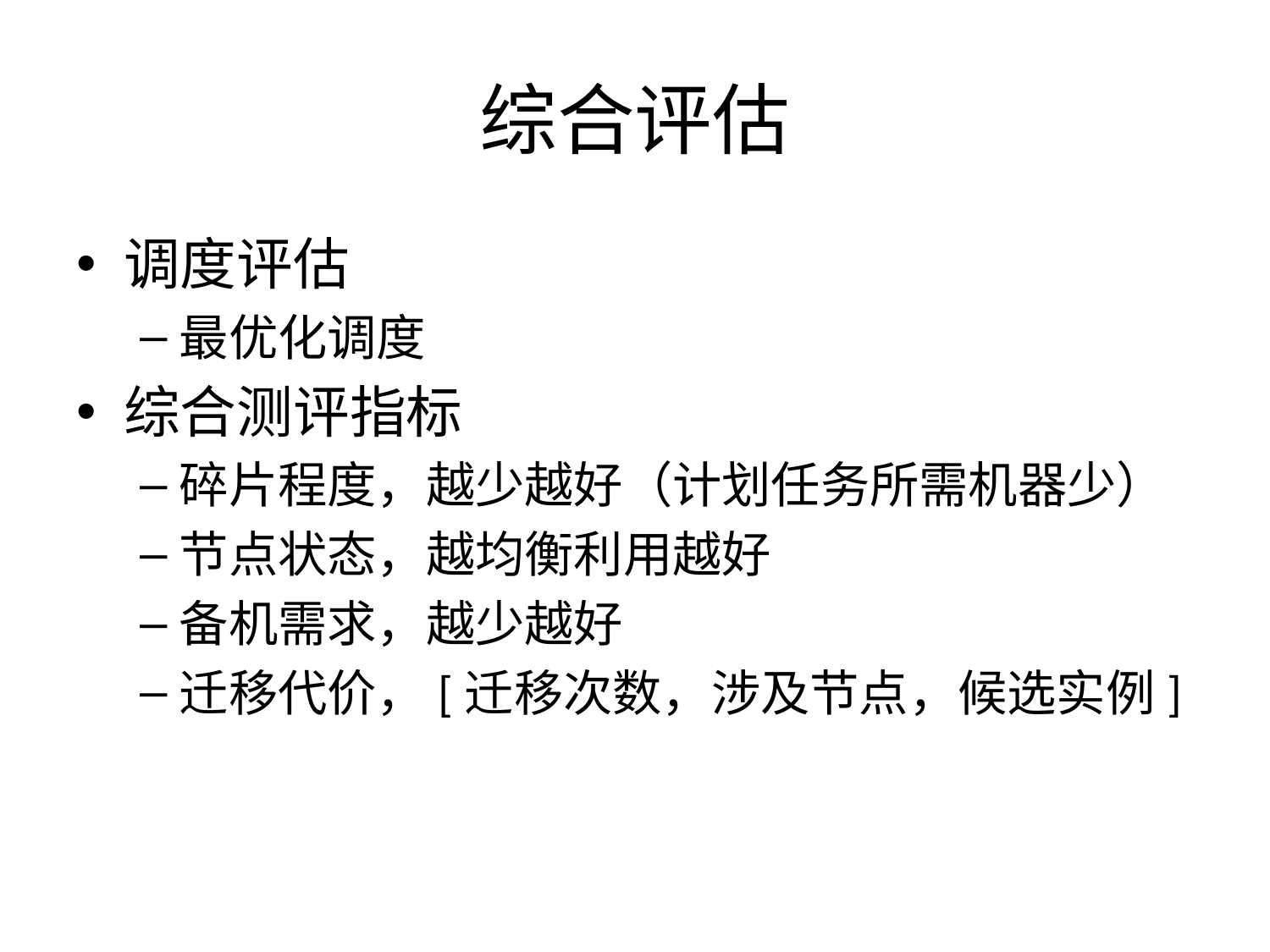

# 综合评估
调度评估
最优化调度
综合测评指标
碎片程度，越少越好（计划任务所需机器少）
节点状态，越均衡利用越好
备机需求，越少越好
迁移代价，[迁移次数，涉及节点，候选实例]